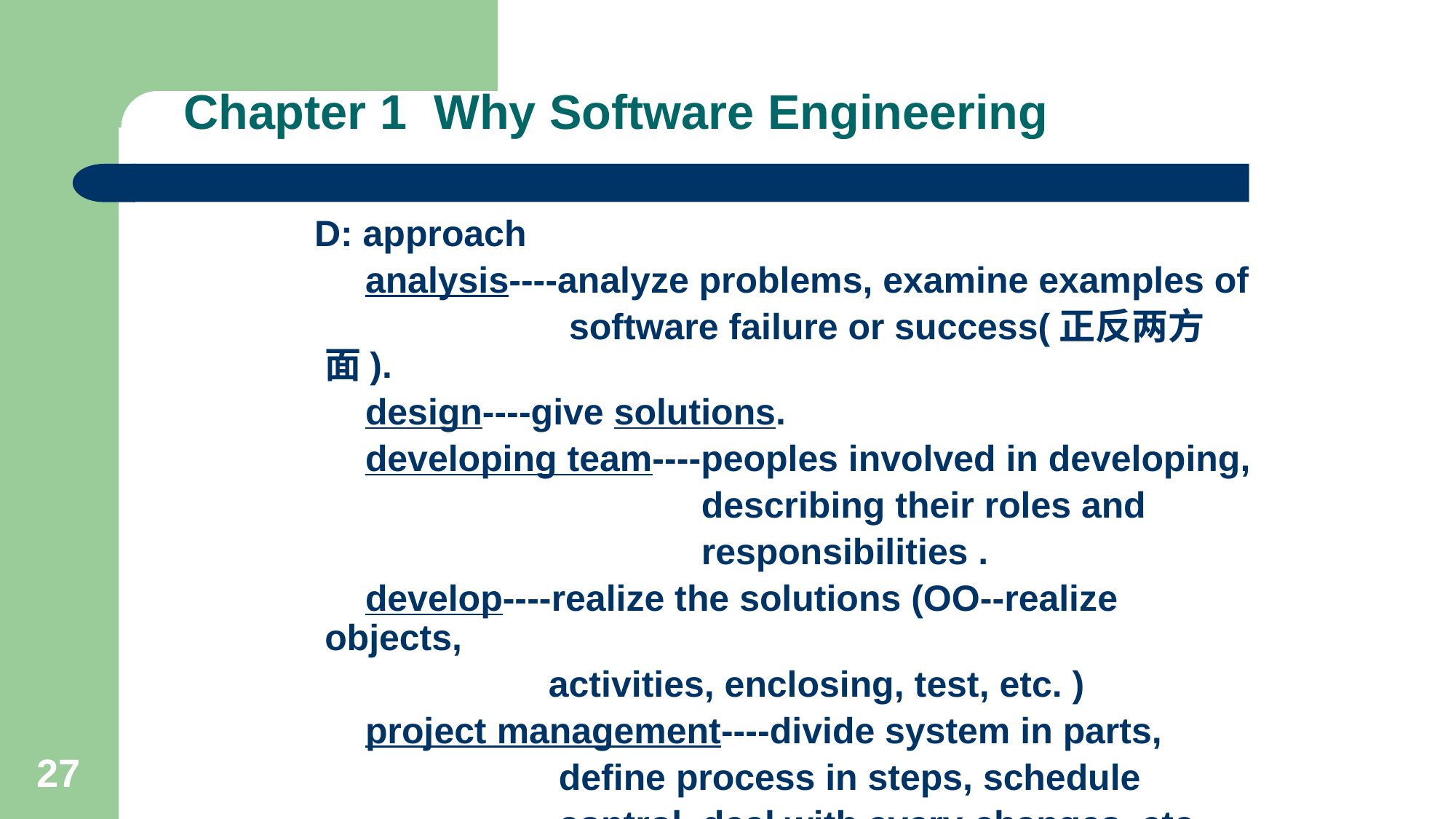

# Chapter 1  Why Software Engineering
   D: approach
        analysis----analyze problems, examine examples of
                            software failure or success(正反两方面).
        design----give solutions.
        developing team----peoples involved in developing,
                                         describing their roles and
                                         responsibilities .
        develop----realize the solutions (OO--realize objects,
                          activities, enclosing, test, etc. )
        project management----divide system in parts,
                           define process in steps, schedule
                           control, deal with every changes, etc..
27